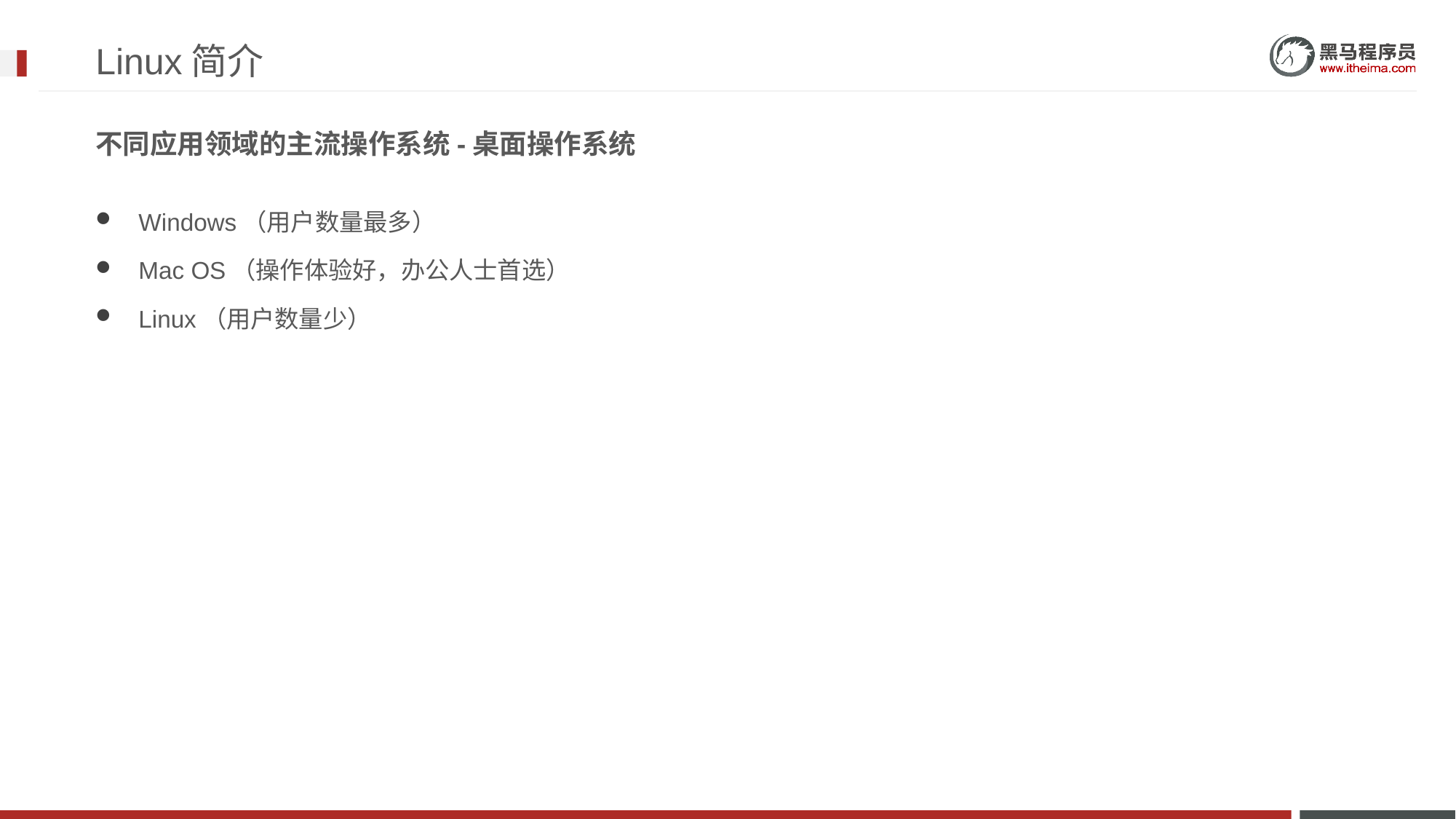

# Linux简介
不同应用领域的主流操作系统-桌面操作系统
Windows（用户数量最多）
Mac OS（操作体验好，办公人士首选）
Linux（用户数量少）